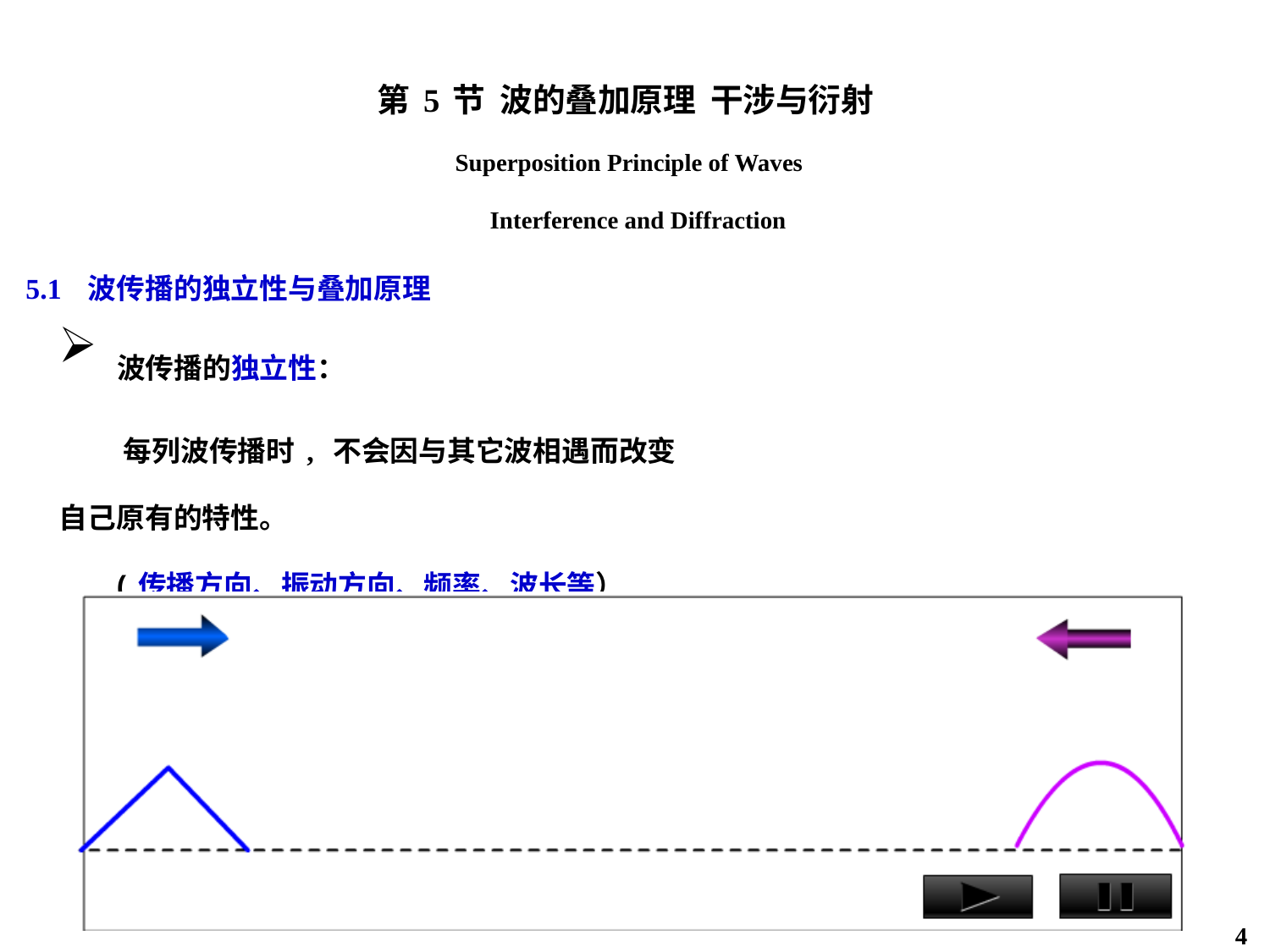

第5节  波的叠加原理  干涉与衍射
Superposition Principle of Waves
   Interference and Diffraction
5.1  波传播的独立性与叠加原理
 波传播的独立性：
        每列波传播时, 不会因与其它波相遇而改变
自己原有的特性。
        (传播方向、振动方向、频率、波长等）
4